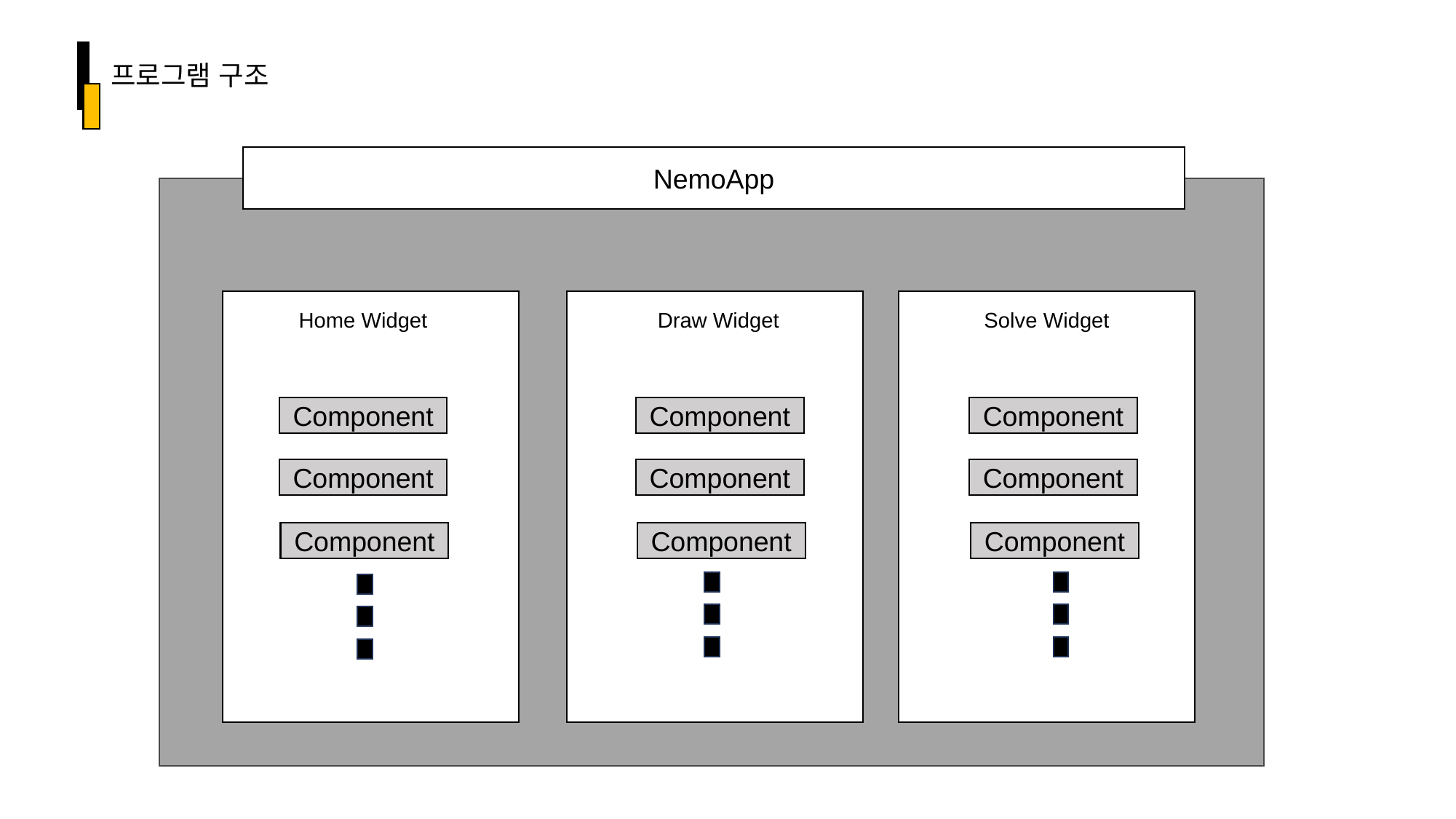

프로그램 구조

NemoApp

Home Widget
Draw Widget
Solve Widget
Component
Component
Component
Component
Component
Component
Component
Component
Component